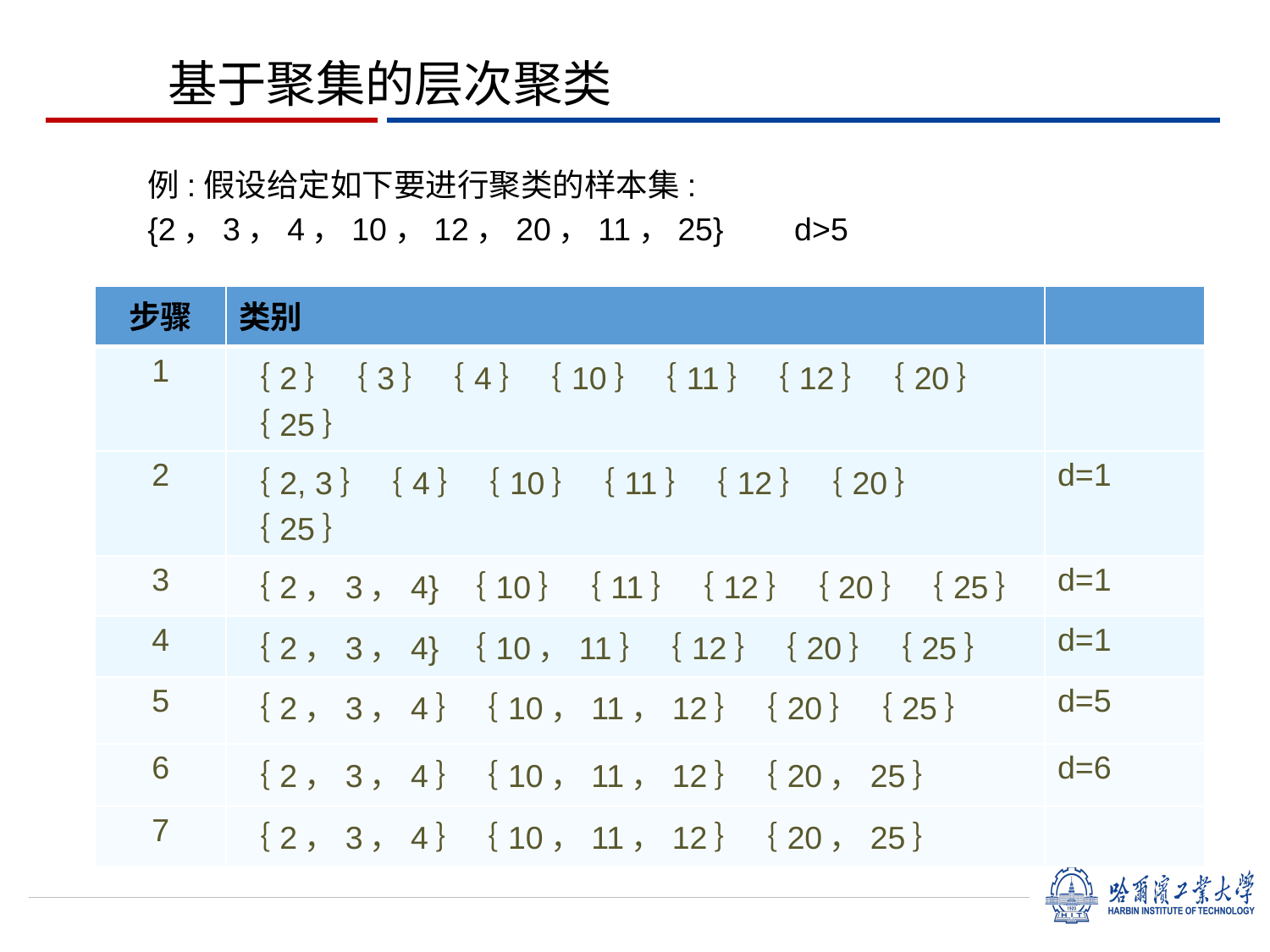

基于聚集的层次聚类
例:假设给定如下要进行聚类的样本集:
{2，3，4，10，12，20，11，25}        d>5

| 步骤 | 类别 |  |
| --- | --- | --- |
| 1 | ｛2｝｛3｝｛4｝｛10｝｛11｝｛12｝｛20｝｛25｝ |  |
| 2 | ｛2, 3｝｛4｝｛10｝｛11｝｛12｝｛20｝｛25｝ | d=1 |
| 3 | ｛2，3，4} ｛10｝｛11｝｛12｝｛20｝｛25｝ | d=1 |
| 4 | ｛2，3，4} ｛10，11｝｛12｝｛20｝｛25｝ | d=1 |
| 5 | ｛2，3，4｝｛10，11，12｝｛20｝｛25｝ | d=5 |
| 6 | ｛2，3，4｝｛10，11，12｝｛20，25｝ | d=6 |
| 7 | ｛2，3，4｝｛10，11，12｝｛20，25｝ |  |